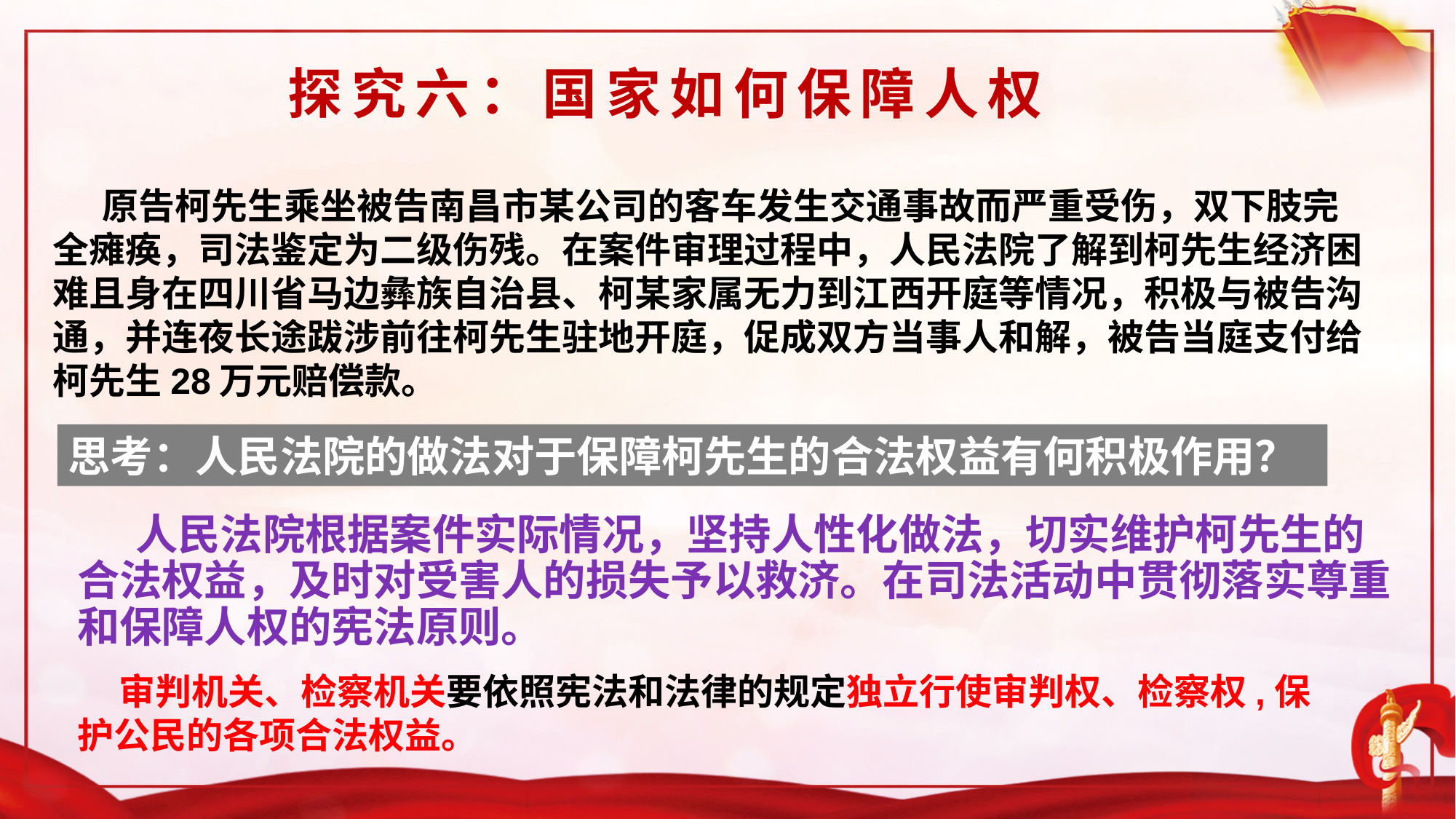

# 探究六：国家如何保障人权
     原告柯先生乘坐被告南昌市某公司的客车发生交通事故而严重受伤，双下肢完全瘫痪，司法鉴定为二级伤残。在案件审理过程中，人民法院了解到柯先生经济困难且身在四川省马边彝族自治县、柯某家属无力到江西开庭等情况，积极与被告沟通，并连夜长途跋涉前往柯先生驻地开庭，促成双方当事人和解，被告当庭支付给柯先生28万元赔偿款。

思考：人民法院的做法对于保障柯先生的合法权益有何积极作用？
     人民法院根据案件实际情况，坚持人性化做法，切实维护柯先生的合法权益，及时对受害人的损失予以救济。在司法活动中贯彻落实尊重和保障人权的宪法原则。
    审判机关、检察机关要依照宪法和法律的规定独立行使审判权、检察权,保护公民的各项合法权益。